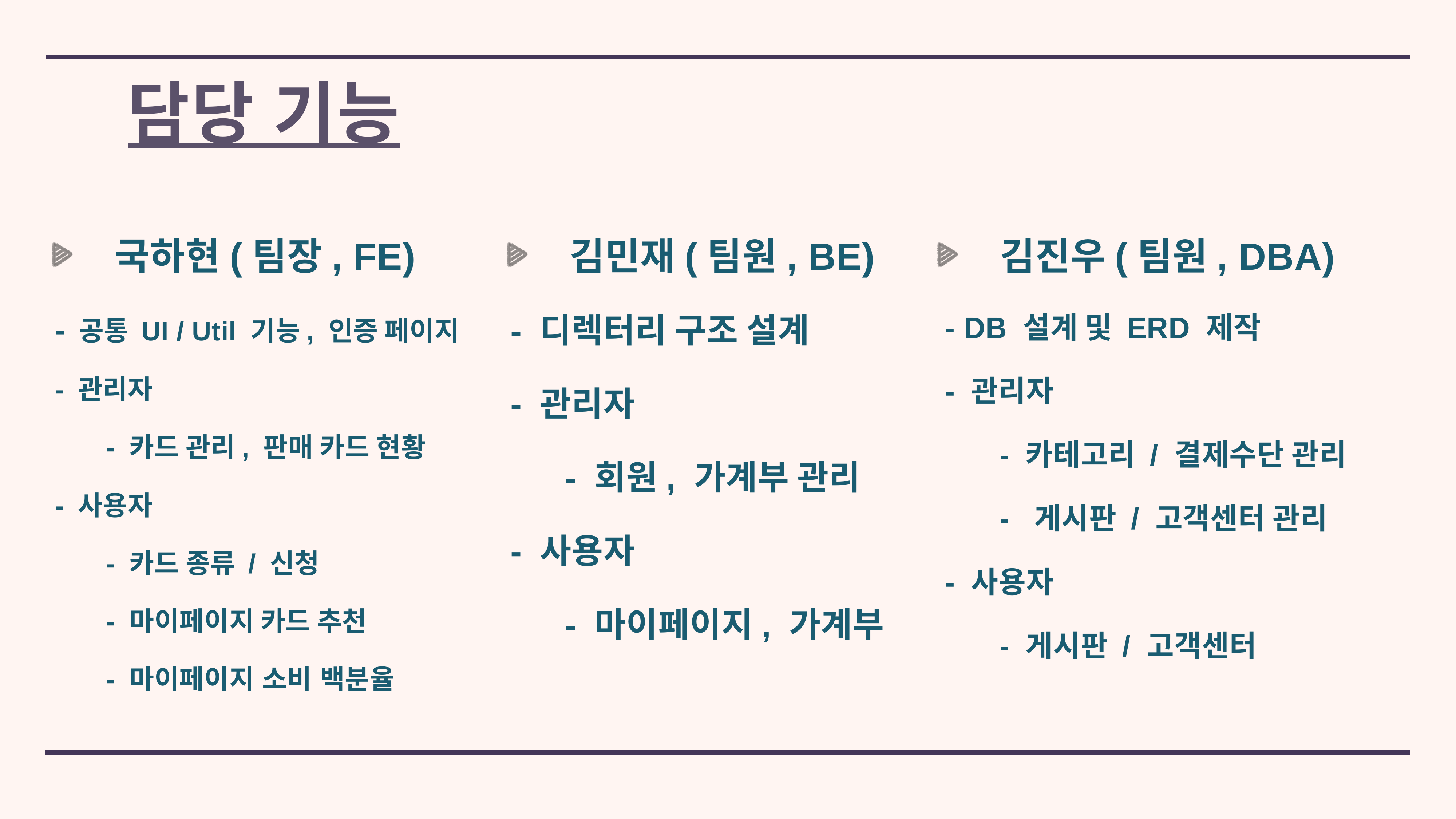

# 담당 기능
 국하현(팀장, FE)
 김민재(팀원, BE)
 김진우(팀원, DBA)
- DB 설계 및 ERD 제작
- 관리자
	- 카테고리 / 결제수단 관리
	-  게시판 / 고객센터 관리
- 사용자
	- 게시판 / 고객센터
- 디렉터리 구조 설계
- 관리자
	- 회원, 가계부 관리
- 사용자
	- 마이페이지, 가계부
- 공통 UI / Util 기능, 인증 페이지
- 관리자
	- 카드 관리, 판매 카드 현황
- 사용자
	- 카드 종류 / 신청
	- 마이페이지 카드 추천
	- 마이페이지 소비 백분율